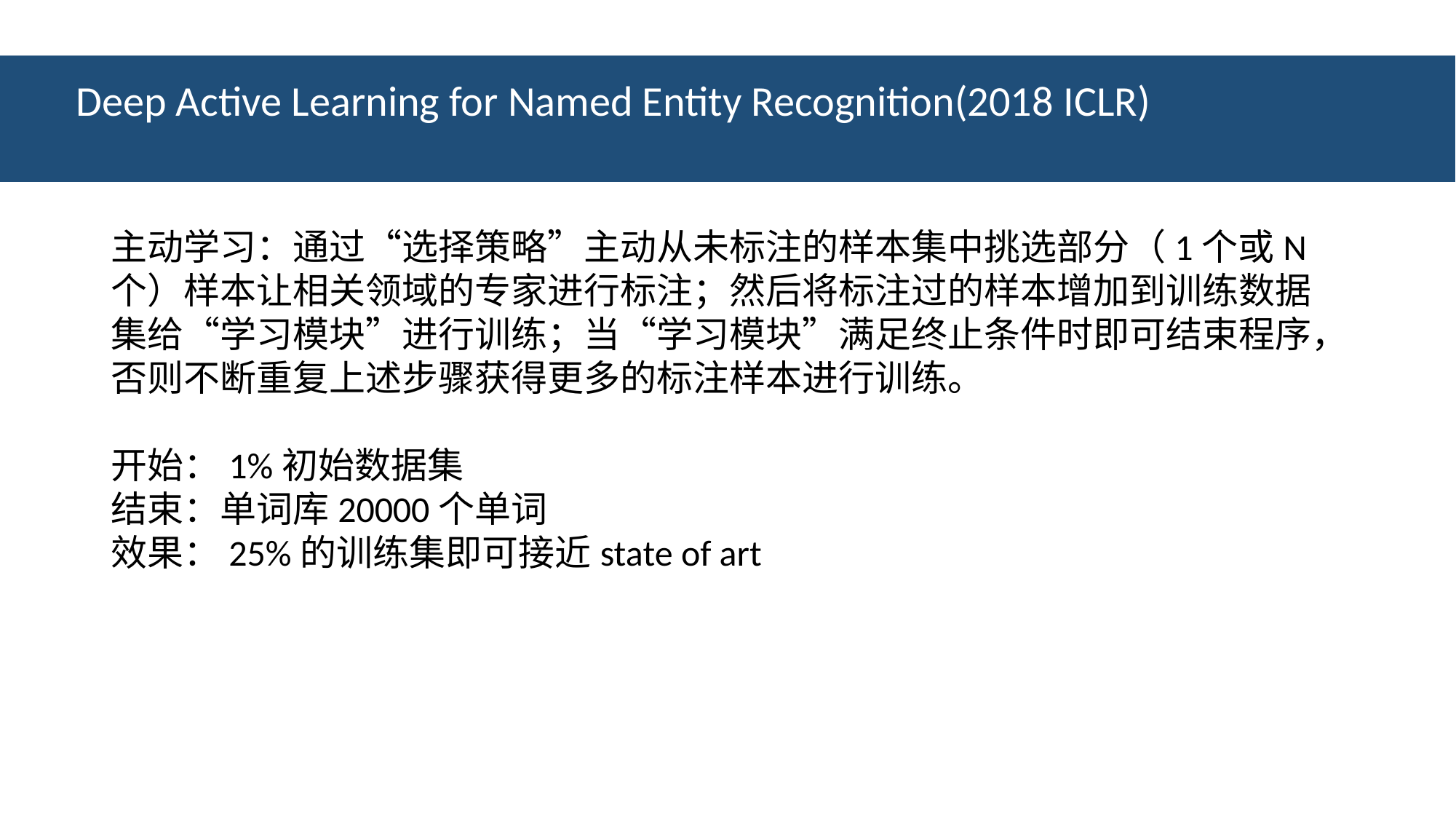

# Deep Active Learning for Named Entity Recognition(2018 ICLR)

主动学习：通过“选择策略”主动从未标注的样本集中挑选部分（1个或N个）样本让相关领域的专家进行标注；然后将标注过的样本增加到训练数据集给“学习模块”进行训练；当“学习模块”满足终止条件时即可结束程序，否则不断重复上述步骤获得更多的标注样本进行训练。

开始：1%初始数据集
结束：单词库20000个单词
效果：25%的训练集即可接近state of art